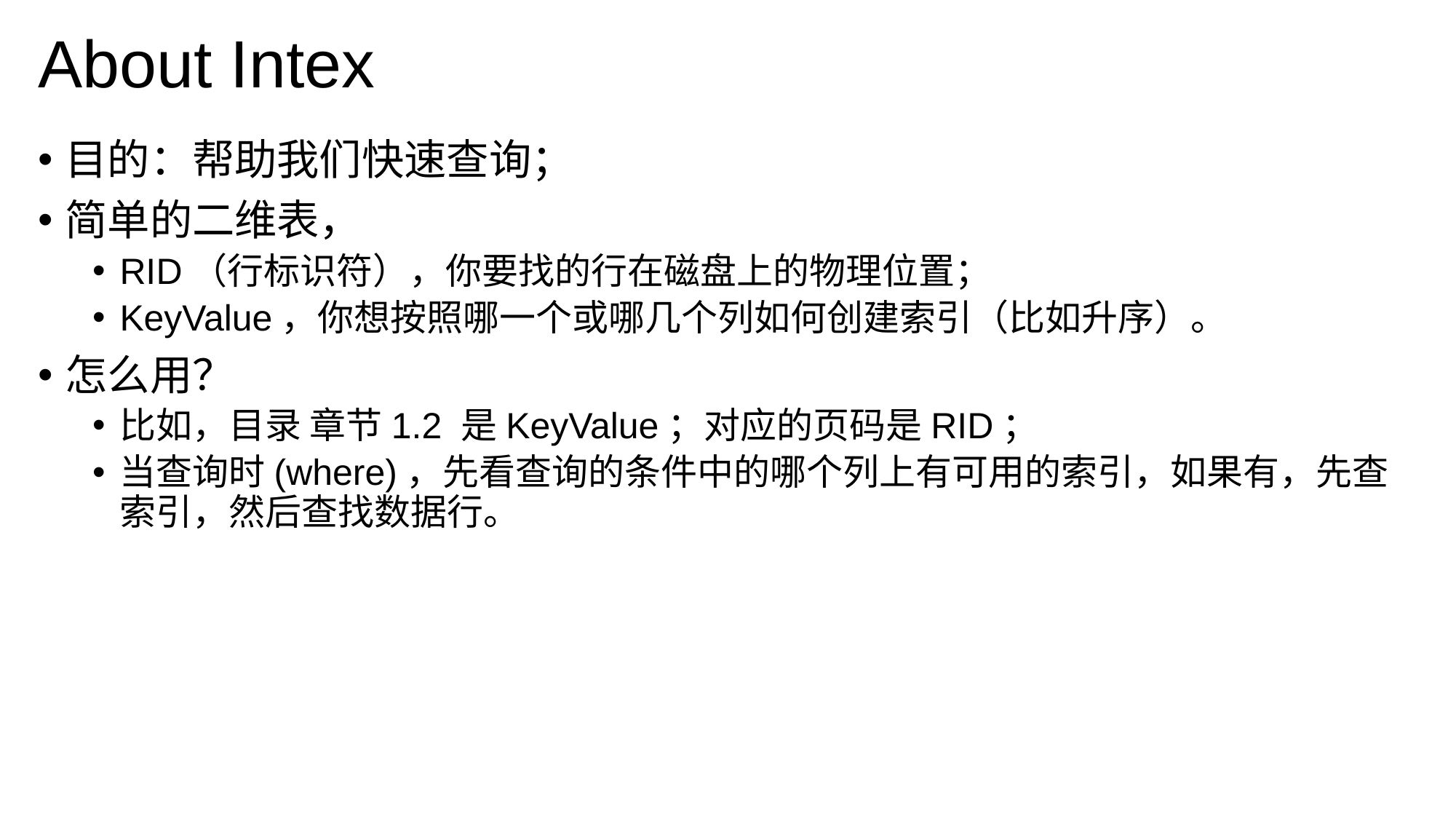

# About Intex
目的：帮助我们快速查询；
简单的二维表，
RID（行标识符），你要找的行在磁盘上的物理位置；
KeyValue，你想按照哪一个或哪几个列如何创建索引（比如升序）。
怎么用？
比如，目录 章节1.2 是KeyValue；对应的页码是RID；
当查询时(where)，先看查询的条件中的哪个列上有可用的索引，如果有，先查索引，然后查找数据行。